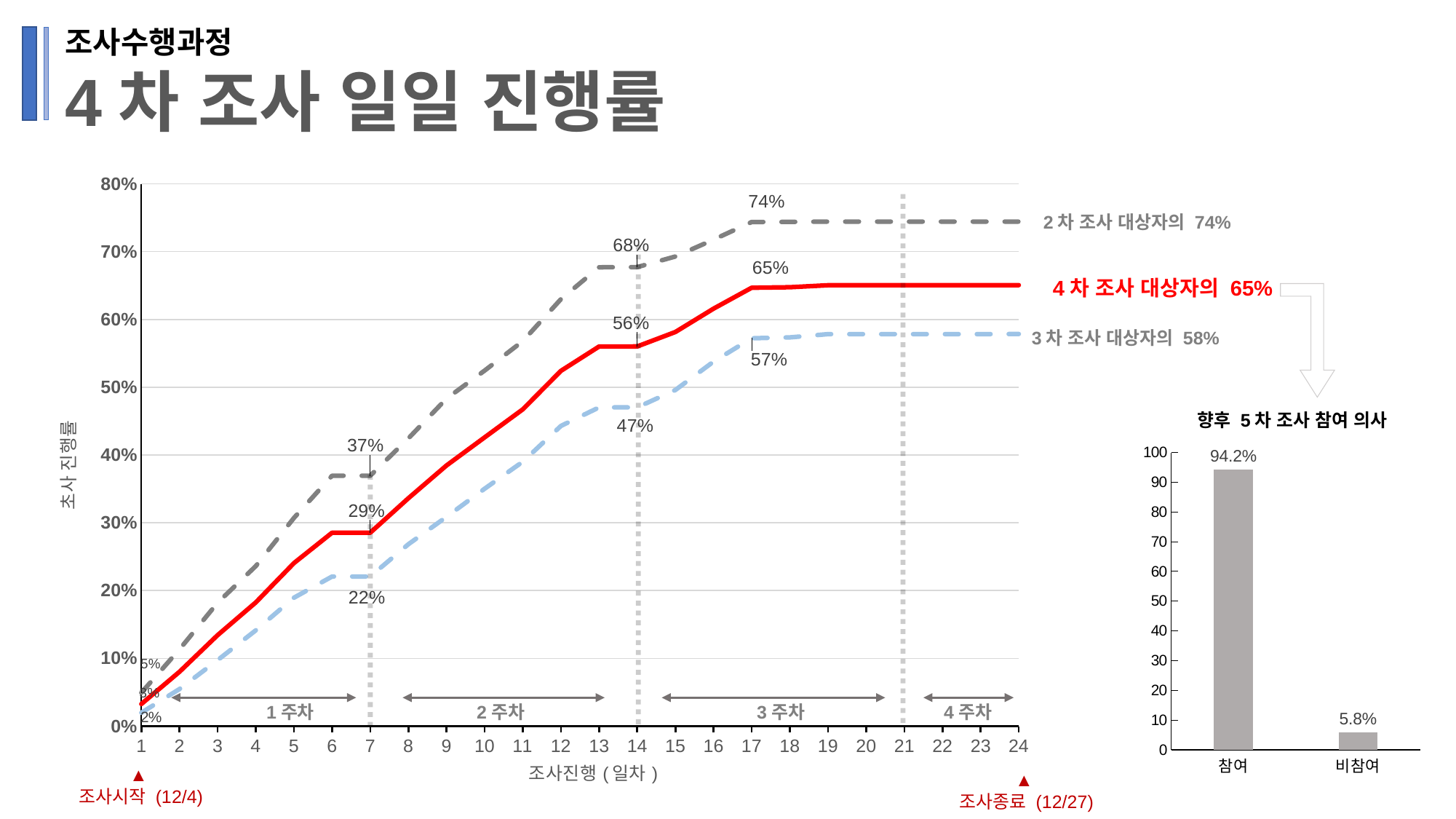

조사수행과정
4차 조사 일일 진행률

### Chart

| Category | 2차 참여율 | 3차 참여율 |  |
|---|---|---|---|
| 1 | 0.0492826780021254 | 0.019799959175341907 | 0.03260995036361537 |
| 2 | 0.11317747077577045 | 0.05470504184527455 | 0.08011081611450999 |
| 3 | 0.18212008501594049 | 0.09736680955296999 | 0.13419138866443495 |
| 4 | 0.2360520722635494 | 0.14135537864870382 | 0.18250028858363154 |
| 5 | 0.3071200850159405 | 0.18942641355378648 | 0.2405633152487591 |
| 6 | 0.3694208289054198 | 0.2207593386405389 | 0.2853514948632114 |
| 7 | 0.3694208289054198 | 0.2207593386405389 | 0.2853514948632114 |
| 8 | 0.42454835281615305 | 0.26832006531945296 | 0.33619993073992843 |
| 9 | 0.4832624867162593 | 0.30873647683200656 | 0.3845665473854323 |
| 10 | 0.5245749202975558 | 0.35027556644213104 | 0.4260071568740621 |
| 11 | 0.5680127523910733 | 0.3900796080832823 | 0.46739004963638464 |
| 12 | 0.6299149840595112 | 0.44294754031434985 | 0.524183308322752 |
| 13 | 0.6769394261424017 | 0.4701979995917534 | 0.5600253953595752 |
| 14 | 0.6772051009564294 | 0.4701979995917534 | 0.5601408288121897 |
| 15 | 0.6928799149840595 | 0.49591753419065115 | 0.5814960175458848 |
| 16 | 0.717720510095643 | 0.5377628087364769 | 0.6159529031513332 |
| 17 | 0.7437566418703507 | 0.5722596448254745 | 0.6467736349994229 |
| 18 | 0.7438894792773645 | 0.5734843845682792 | 0.6475239524414175 |
| 19 | 0.744287991498406 | 0.5782812818942641 | 0.6504097887567817 |
| 20 | 0.744287991498406 | 0.5782812818942641 | 0.6504097887567817 |
| 21 | 0.744287991498406 | 0.5782812818942641 | 0.6504097887567817 |
| 22 | 0.744287991498406 | 0.5782812818942641 | 0.6504097887567817 |
| 23 | 0.744287991498406 | 0.5782812818942641 | 0.6504097887567817 |
| 24 | 0.744287991498406 | 0.5784854051847316 | 0.6505252222093962 |
2차 조사 대상자의 74%
4차 조사 대상자의 65%

3차 조사 대상자의 58%
향후 5차 조사 참여 의사

### Chart

| Category |  |
|---|---|
| 참여 | 94.2 |
| 비참여 | 5.8 |
4주차
3주차
2주차
1주차
▲
조사시작 (12/4)
▲
조사종료 (12/27)